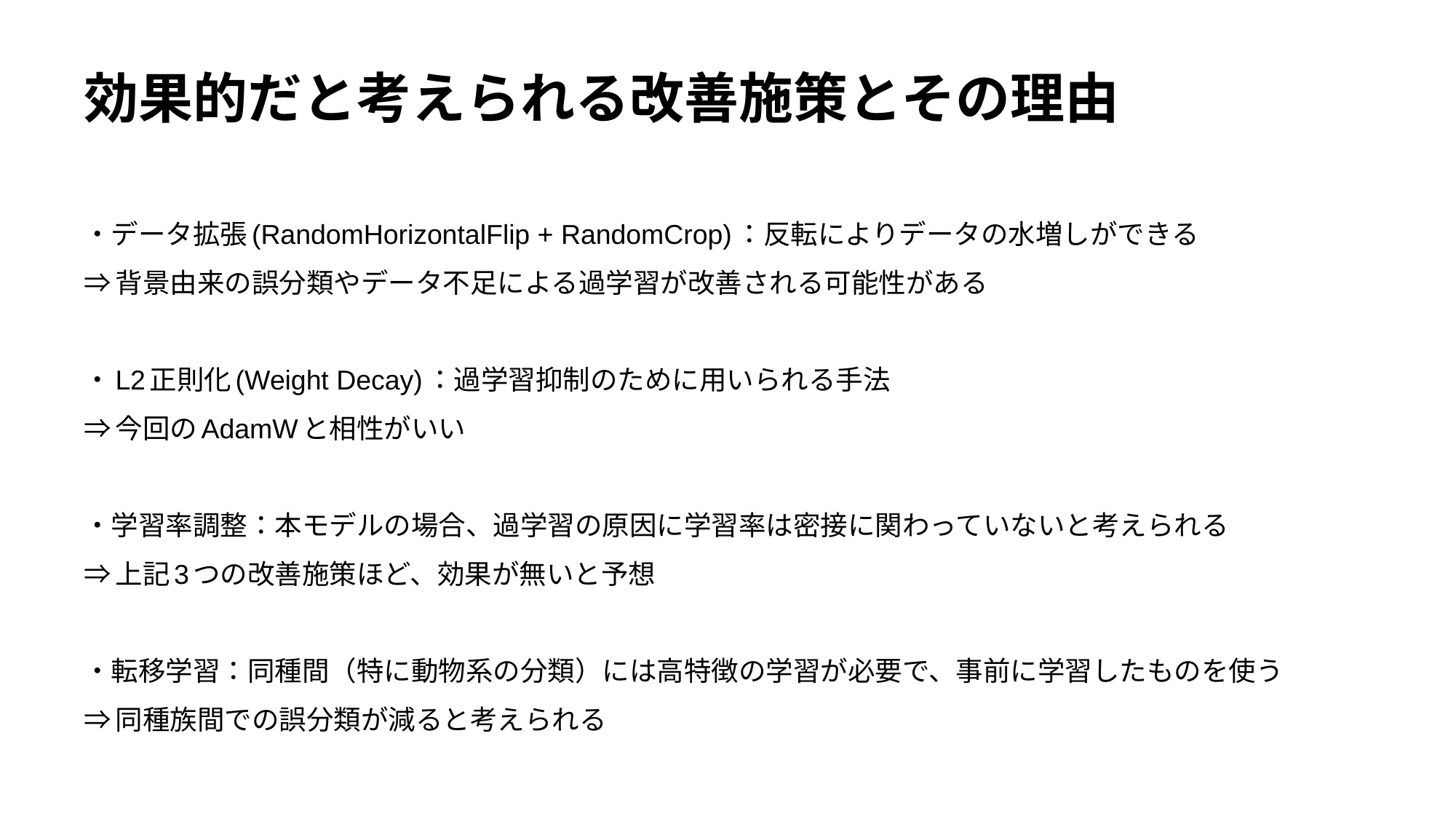

# 効果的だと考えられる改善施策とその理由
・データ拡張(RandomHorizontalFlip + RandomCrop)：反転によりデータの水増しができる
⇒背景由来の誤分類やデータ不足による過学習が改善される可能性がある

・L2正則化(Weight Decay)：過学習抑制のために用いられる手法
⇒今回のAdamWと相性がいい

・学習率調整：本モデルの場合、過学習の原因に学習率は密接に関わっていないと考えられる
⇒上記3つの改善施策ほど、効果が無いと予想

・転移学習：同種間（特に動物系の分類）には高特徴の学習が必要で、事前に学習したものを使う
⇒同種族間での誤分類が減ると考えられる